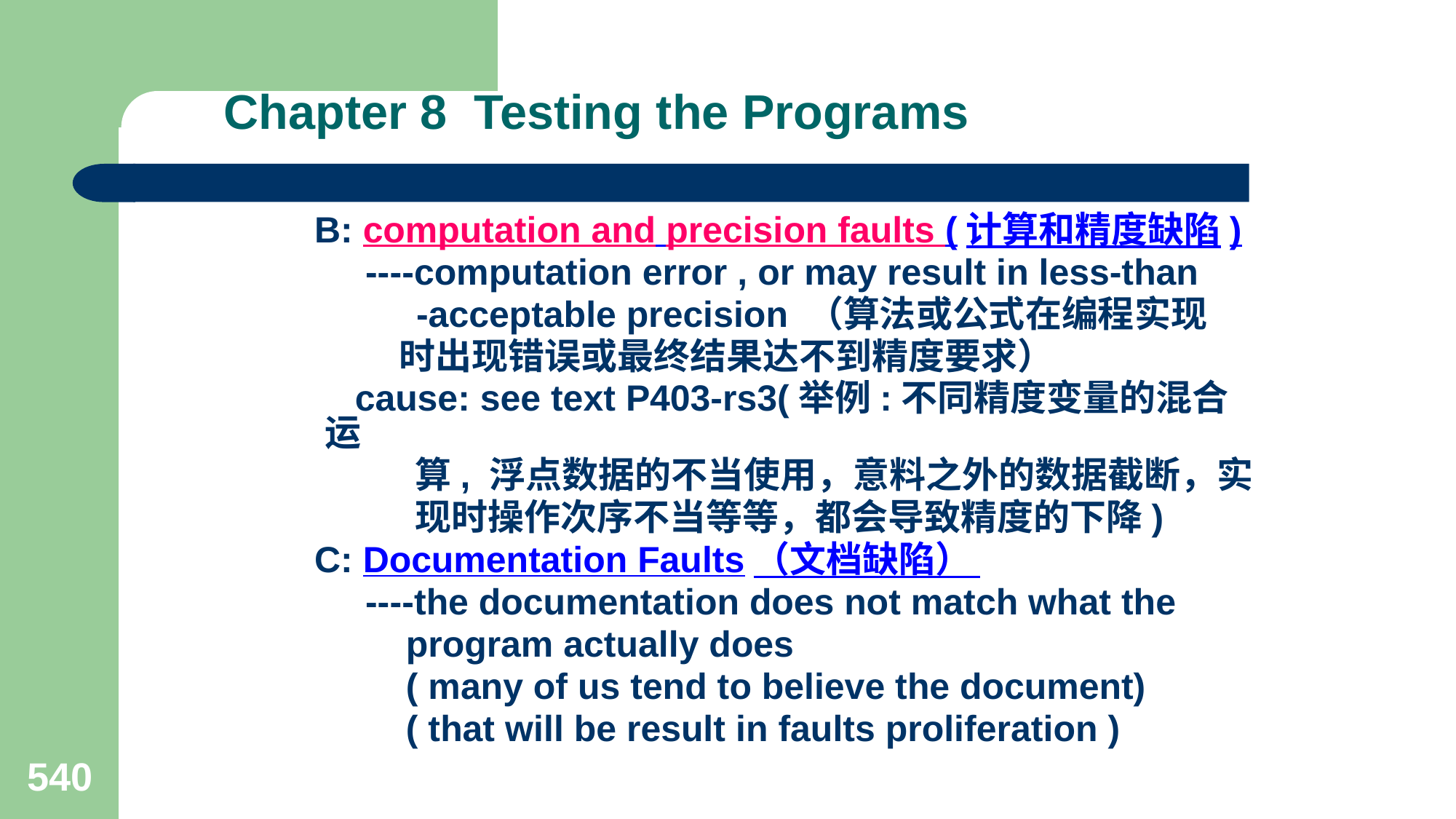

# Chapter 8  Testing the Programs
   B: computation and precision faults (计算和精度缺陷)
        ----computation error , or may result in less-than
             -acceptable precision （算法或公式在编程实现
             时出现错误或最终结果达不到精度要求）
       cause: see text P403-rs3(举例:不同精度变量的混合运
               算, 浮点数据的不当使用，意料之外的数据截断，实
               现时操作次序不当等等，都会导致精度的下降)
   C: Documentation Faults（文档缺陷）
        ----the documentation does not match what the
            program actually does
            ( many of us tend to believe the document)
            ( that will be result in faults proliferation )

540